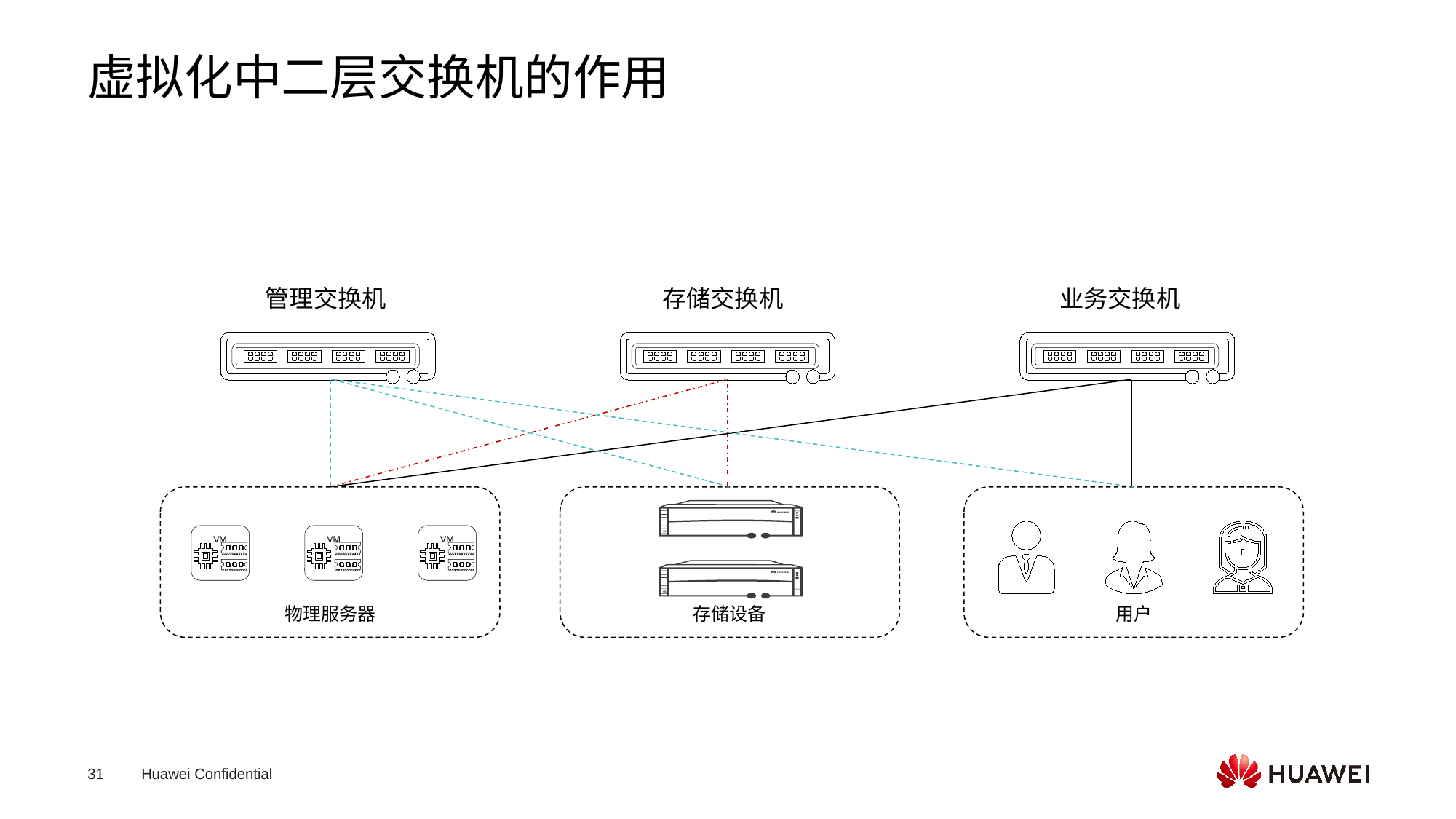

# 虚拟化中二层交换机的作用
管理交换机
存储交换机
业务交换机

物理服务器

VM

VM

VM

存储设备

用户